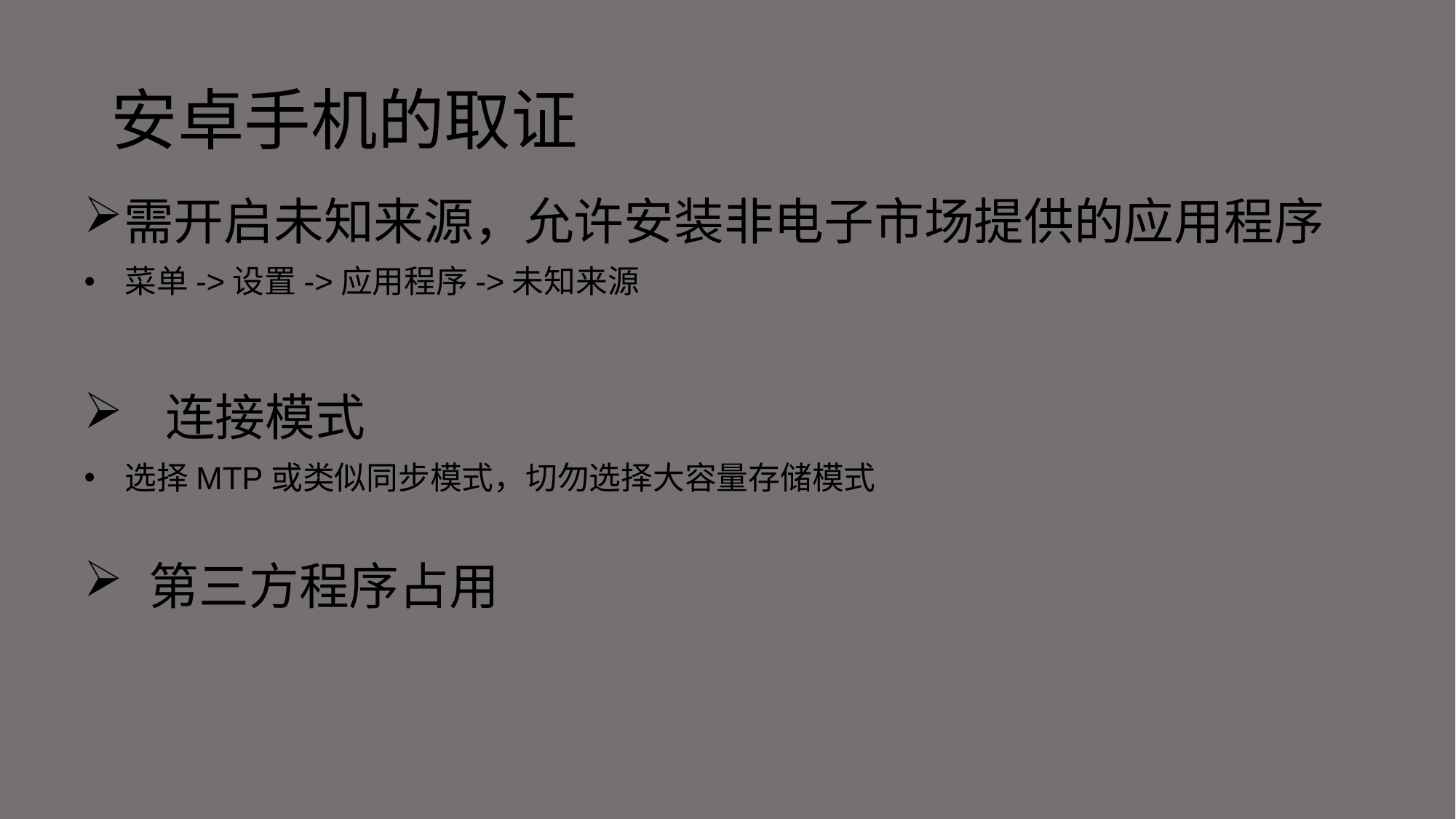

# 安卓手机的取证
需开启未知来源，允许安装非电子市场提供的应用程序
菜单->设置->应用程序->未知来源

连接模式
选择MTP或类似同步模式，切勿选择大容量存储模式

第三方程序占用